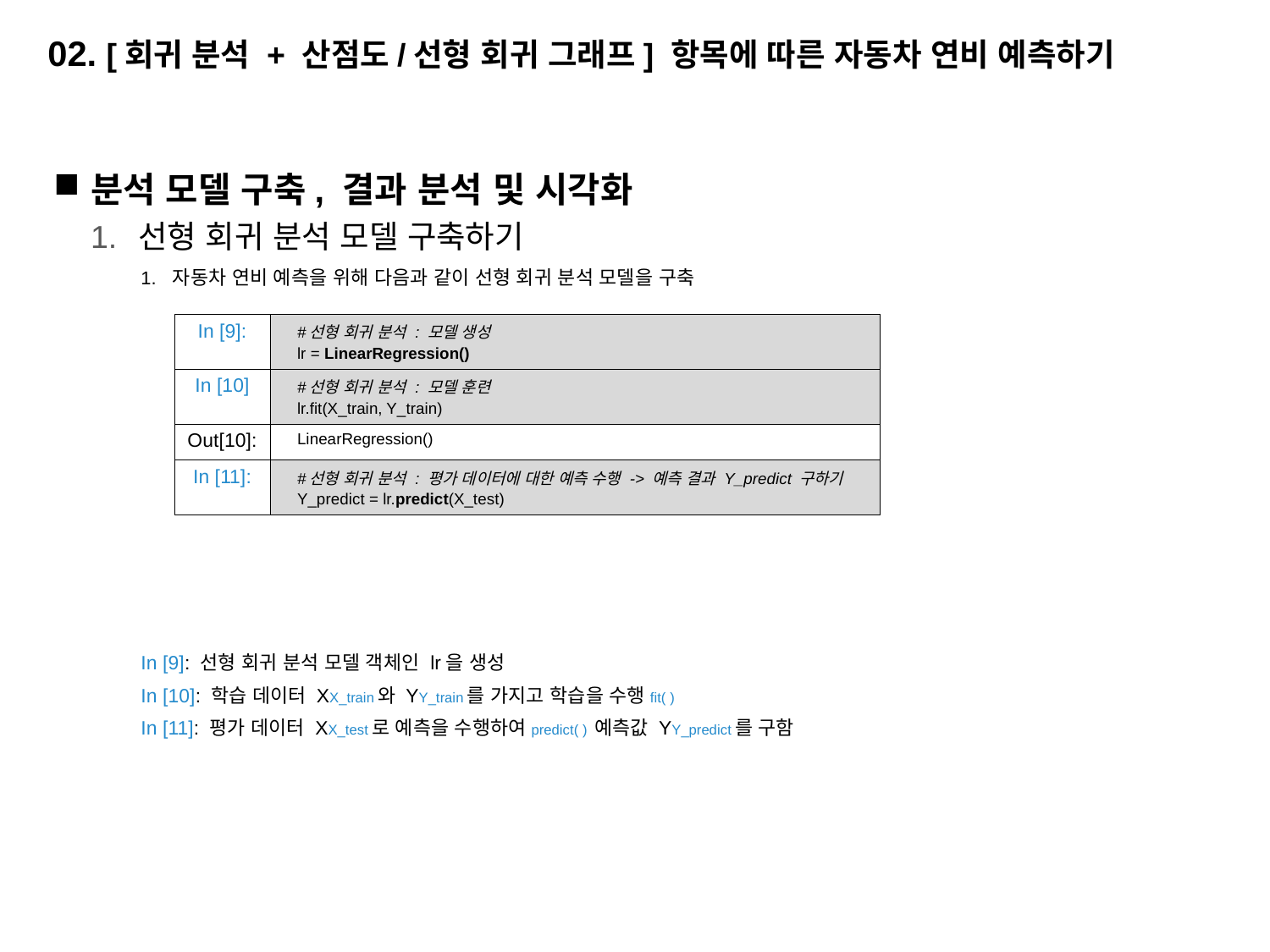

# 02. [회귀 분석 + 산점도/선형 회귀 그래프] 항목에 따른 자동차 연비 예측하기
분석 모델 구축, 결과 분석 및 시각화
선형 회귀 분석 모델 구축하기
자동차 연비 예측을 위해 다음과 같이 선형 회귀 분석 모델을 구축

In [9]: 선형 회귀 분석 모델 객체인 lr을 생성
In [10]: 학습 데이터 XX_train와 YY_train를 가지고 학습을 수행fit( )
In [11]: 평가 데이터 XX_test로 예측을 수행하여predict( ) 예측값 YY_predict를 구함
| In [9]: | #선형 회귀 분석 : 모델 생성 lr = LinearRegression() |
| --- | --- |
| In [10] | #선형 회귀 분석 : 모델 훈련 lr.fit(X\_train, Y\_train) |
| Out[10]: | LinearRegression() |
| In [11]: | #선형 회귀 분석 : 평가 데이터에 대한 예측 수행 -> 예측 결과 Y\_predict 구하기 Y\_predict = lr.predict(X\_test) |